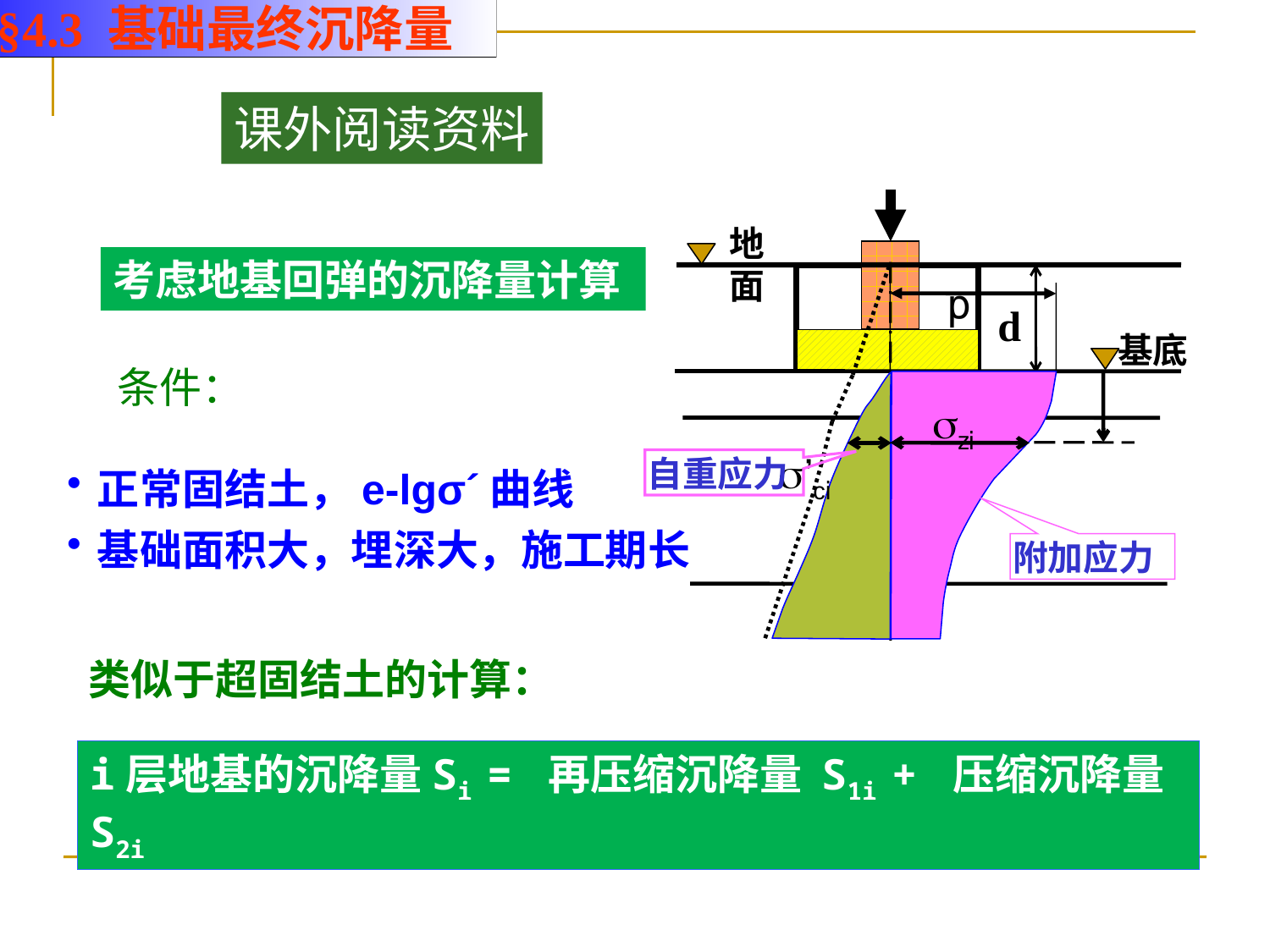

§4.3 基础最终沉降量
课外阅读资料

地面

p

d
基底

σzi

σ’ci

自重应力
附加应力

考虑地基回弹的沉降量计算
条件：
正常固结土，e-lgσ´曲线
基础面积大，埋深大，施工期长
类似于超固结土的计算：
i层地基的沉降量Si = 再压缩沉降量 S1i + 压缩沉降量S2i
81